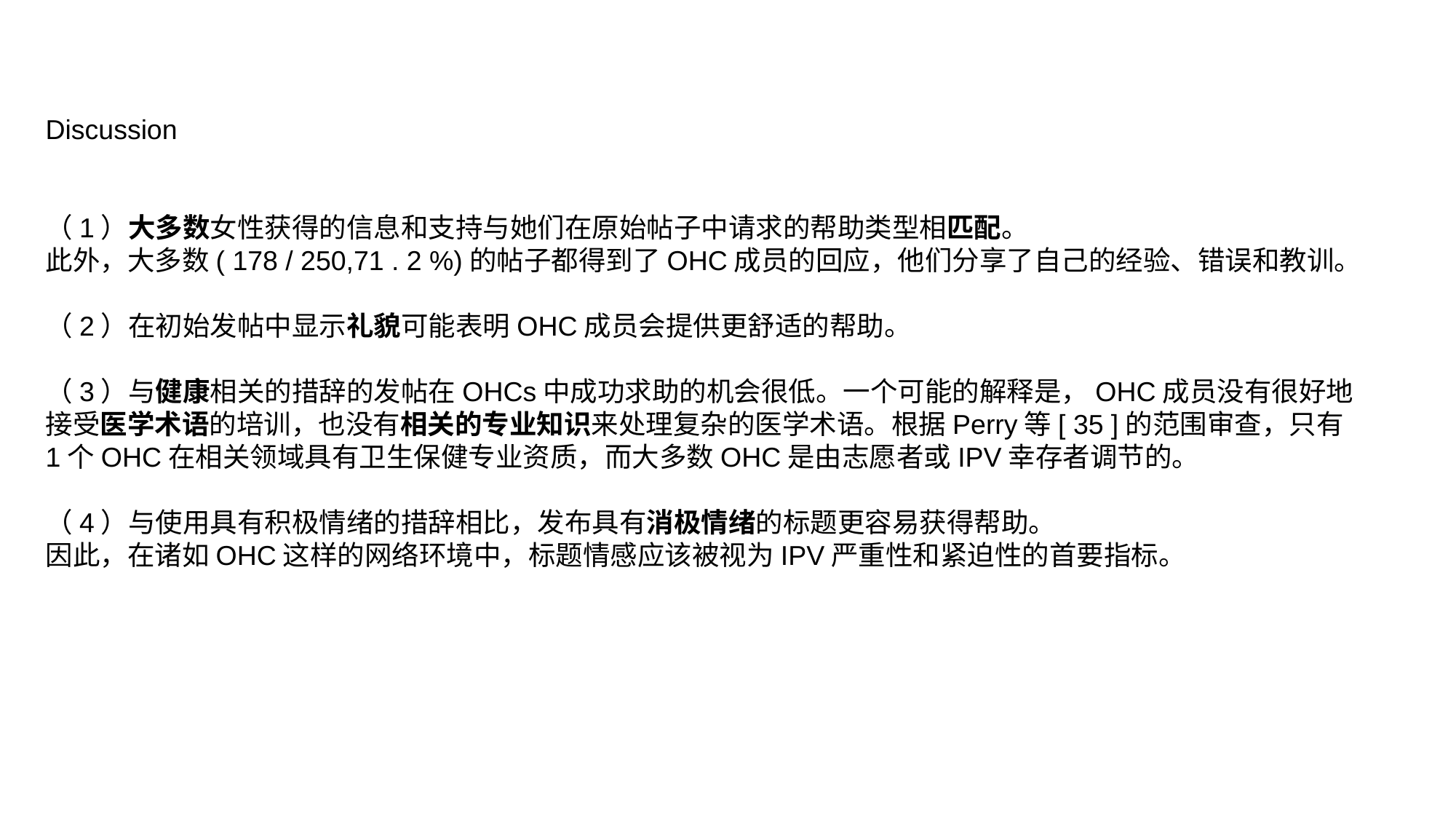

Discussion

（1）大多数女性获得的信息和支持与她们在原始帖子中请求的帮助类型相匹配。
此外，大多数( 178 / 250,71 . 2 %)的帖子都得到了OHC成员的回应，他们分享了自己的经验、错误和教训。

（2）在初始发帖中显示礼貌可能表明OHC成员会提供更舒适的帮助。

（3）与健康相关的措辞的发帖在OHCs中成功求助的机会很低。一个可能的解释是，OHC成员没有很好地接受医学术语的培训，也没有相关的专业知识来处理复杂的医学术语。根据Perry等[ 35 ]的范围审查，只有1个OHC在相关领域具有卫生保健专业资质，而大多数OHC是由志愿者或IPV幸存者调节的。

（4）与使用具有积极情绪的措辞相比，发布具有消极情绪的标题更容易获得帮助。
因此，在诸如OHC这样的网络环境中，标题情感应该被视为IPV严重性和紧迫性的首要指标。